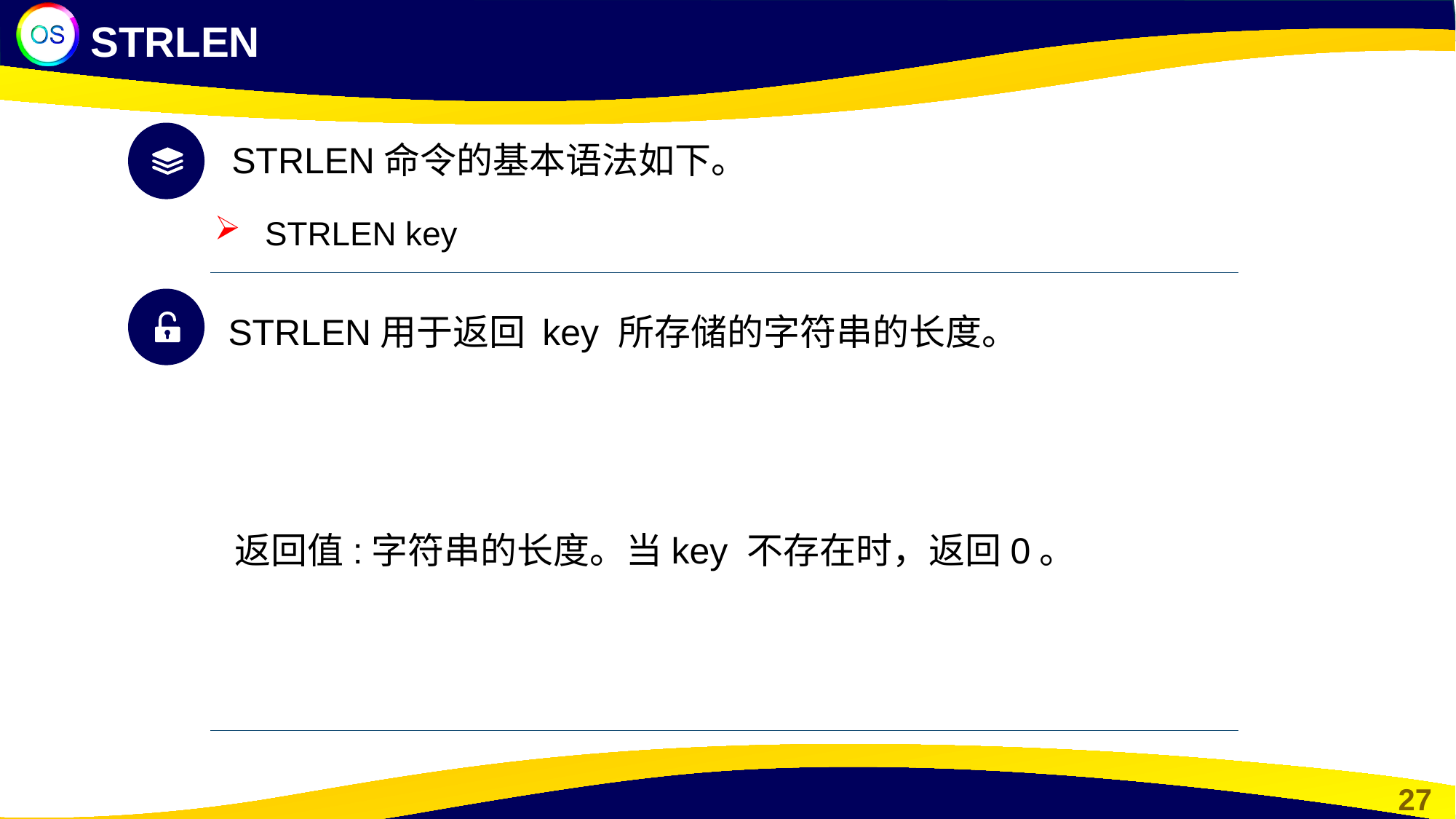

STRLEN

 STRLEN命令的基本语法如下。

 STRLEN key

 STRLEN用于返回 key 所存储的字符串的长度。

 返回值:字符串的长度。当key 不存在时，返回0。